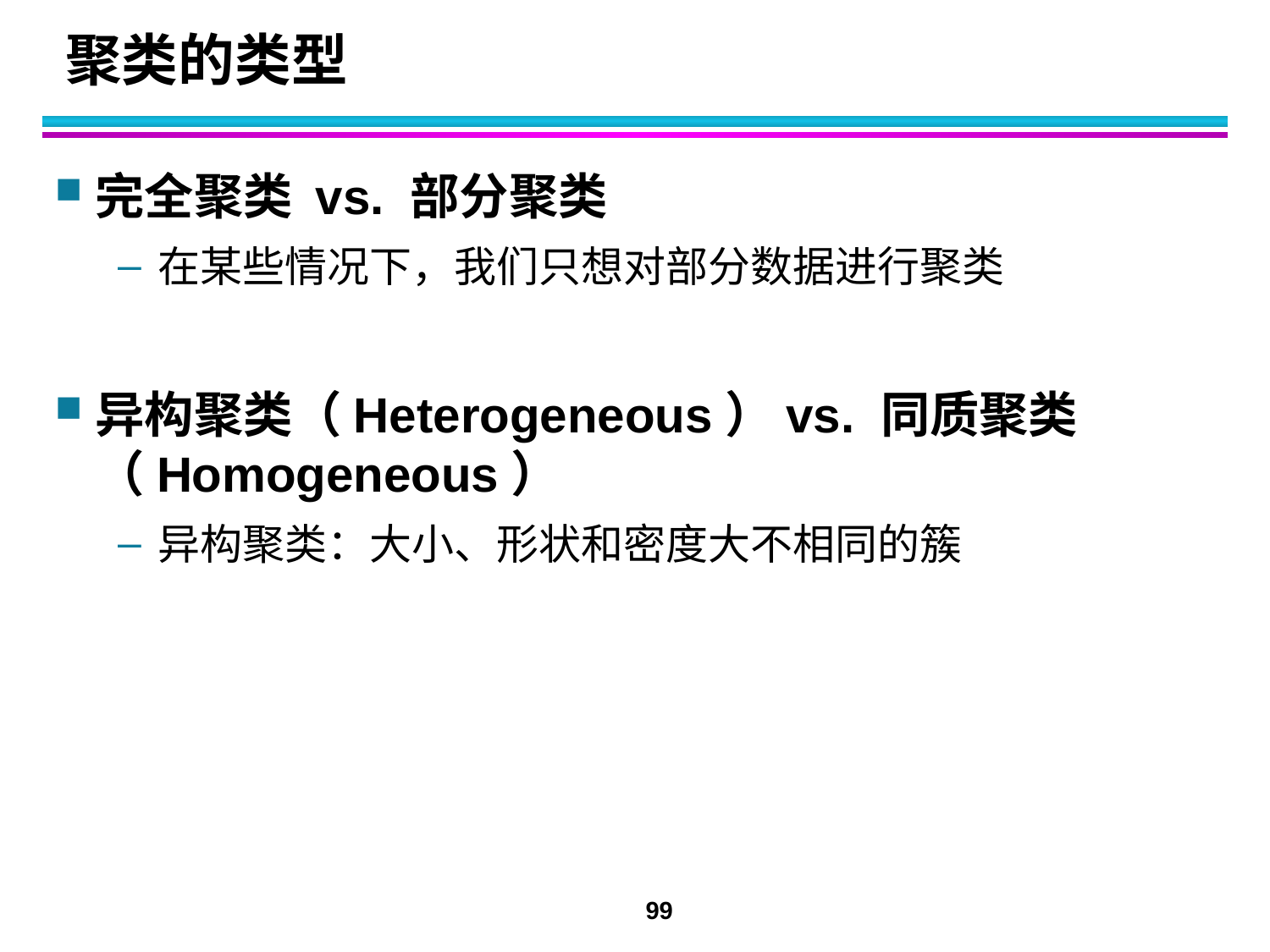

# 聚类的类型
完全聚类 vs. 部分聚类
在某些情况下，我们只想对部分数据进行聚类

异构聚类（Heterogeneous）vs. 同质聚类（Homogeneous）
异构聚类：大小、形状和密度大不相同的簇